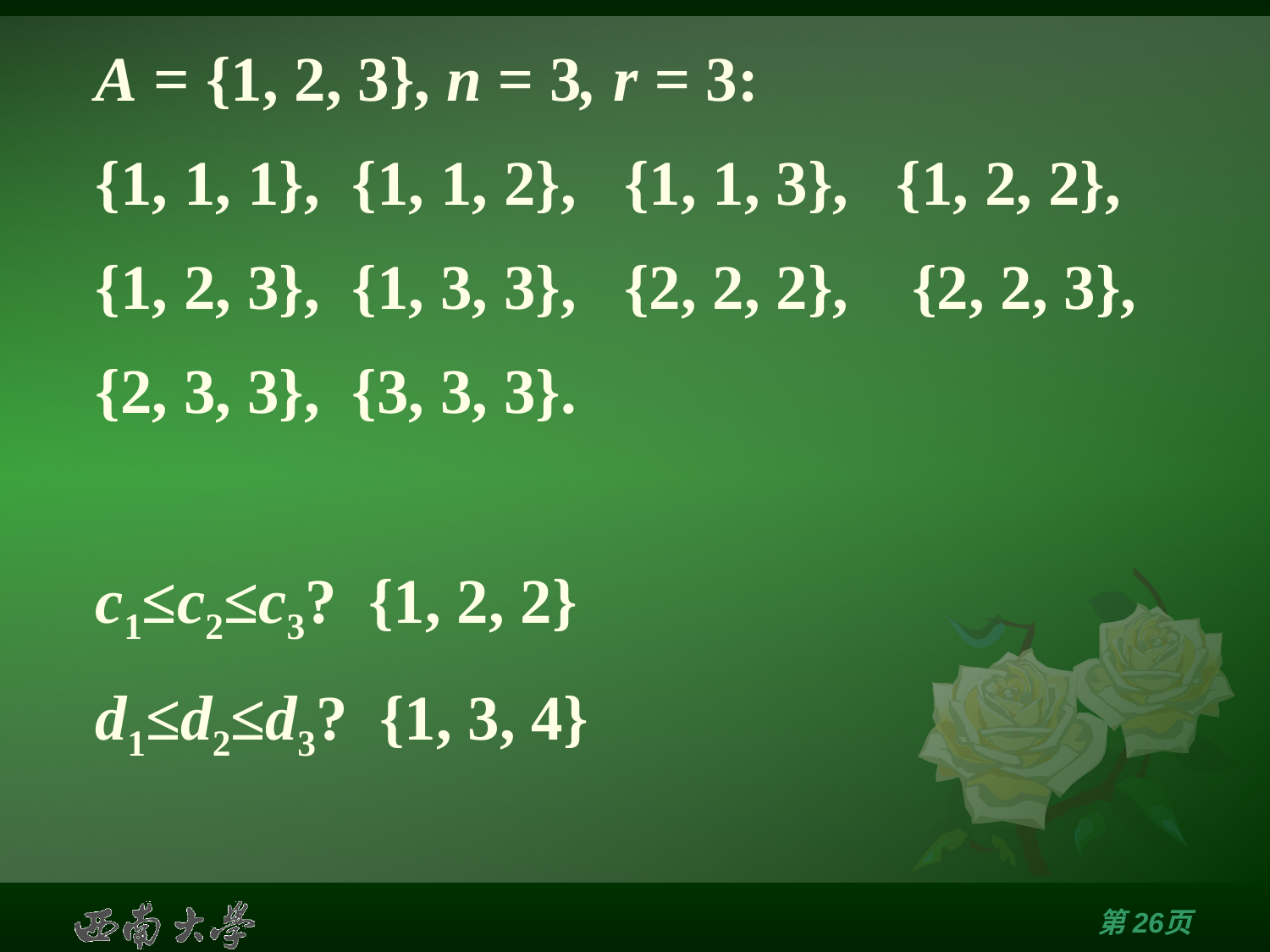

# A = {1, 2, 3}, n = 3, r = 3:
{1, 1, 1},  {1, 1, 2},   {1, 1, 3},   {1, 2, 2},
{1, 2, 3},  {1, 3, 3},   {2, 2, 2},    {2, 2, 3},
{2, 3, 3},  {3, 3, 3}.

c1≤c2≤c3?  {1, 2, 2}
d1≤d2≤d3?  {1, 3, 4}
第26页